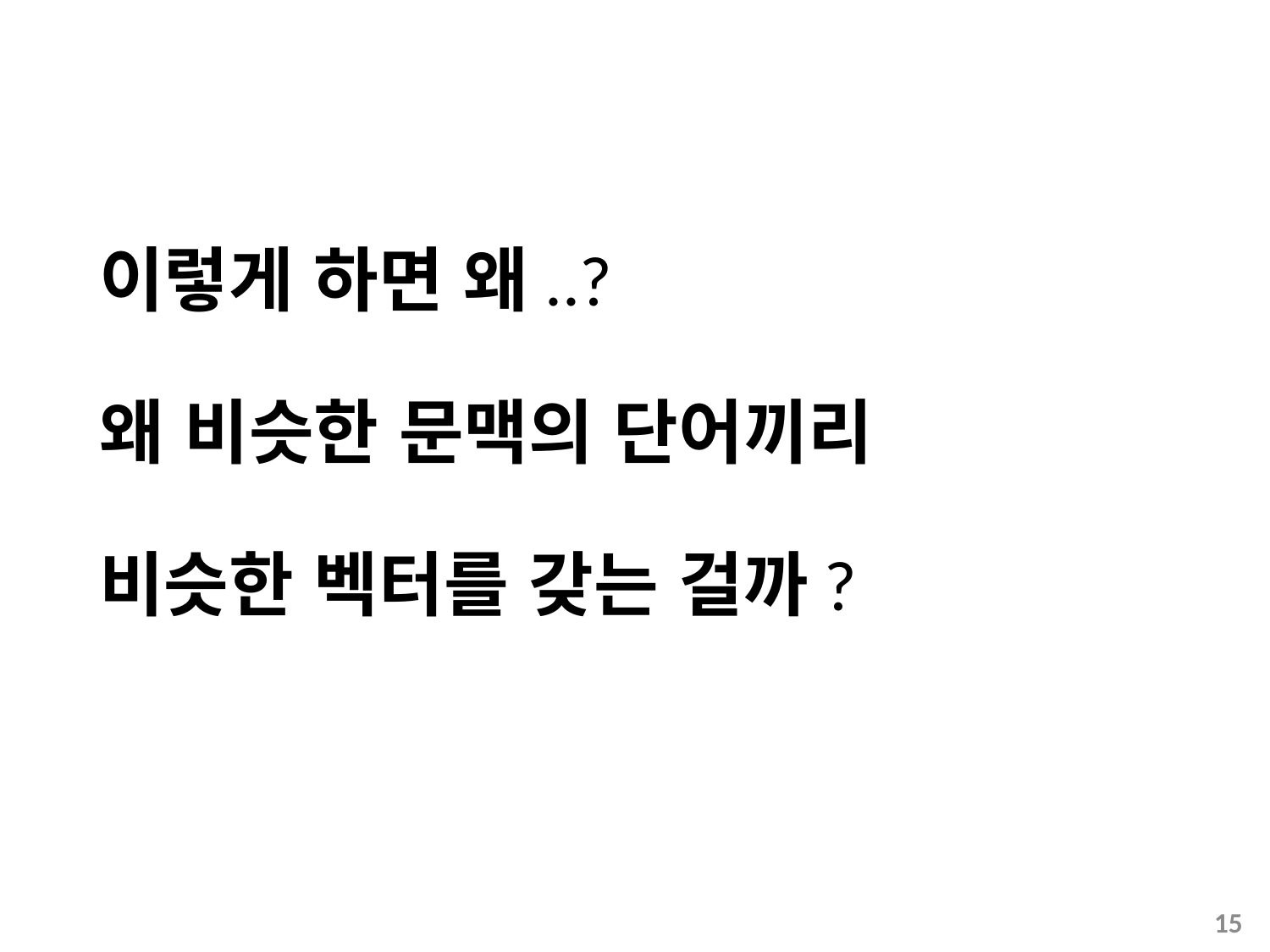

# 이렇게 하면 왜..? 왜 비슷한 문맥의 단어끼리 비슷한 벡터를 갖는 걸까?
15